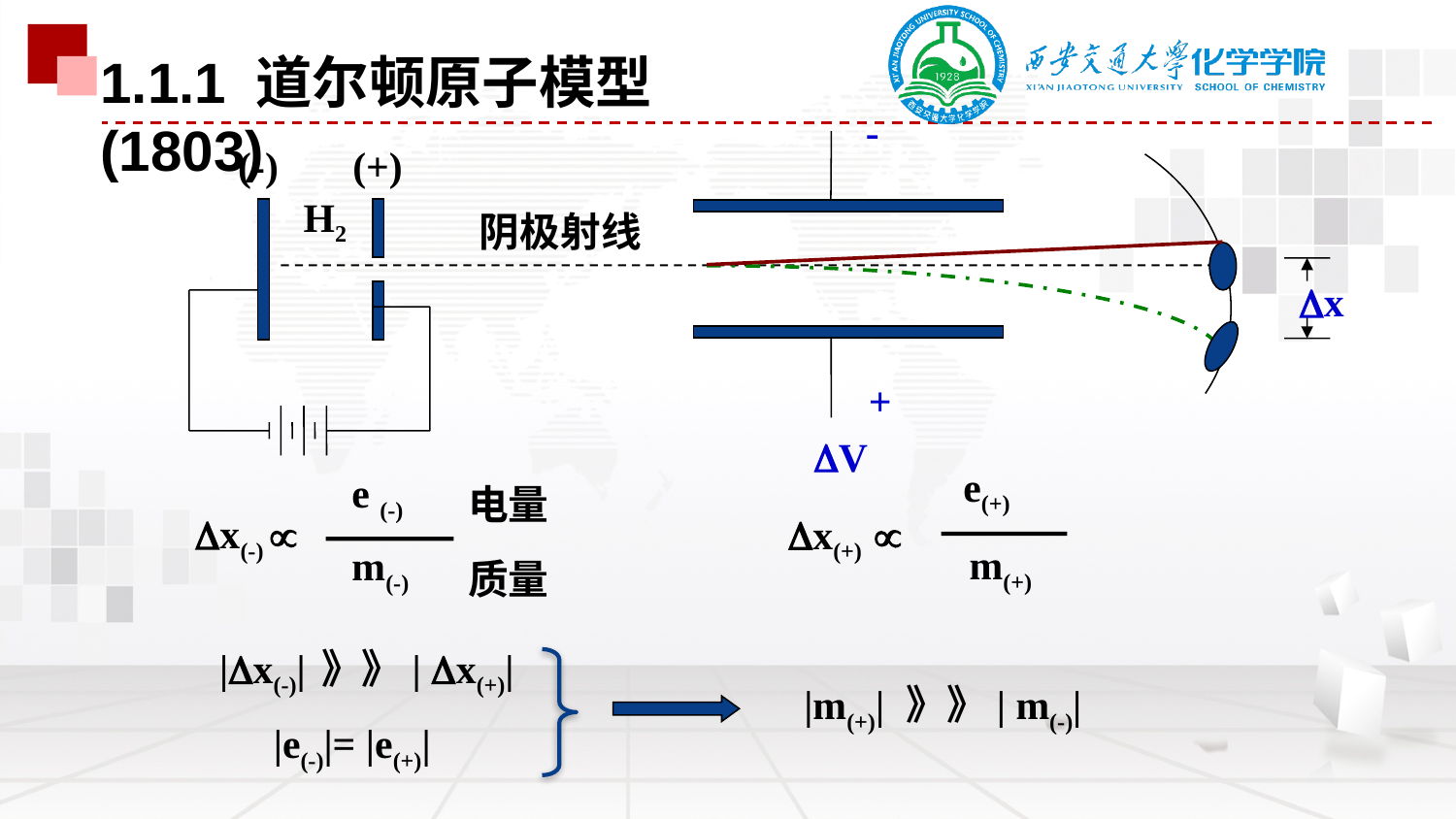

1.1.1 道尔顿原子模型(1803)
-

+
ΔV
(-)
(+)
H2

阴极射线

Δx

e(+)
Δx(+)  ∝
m(+)

e (-)
电量
Δx(-) ∝
m(-)

质量
|Δx(-)| 》》| Δx(+)|

|e(-)|= |e(+)|
|m(+)|  》》| m(-)|